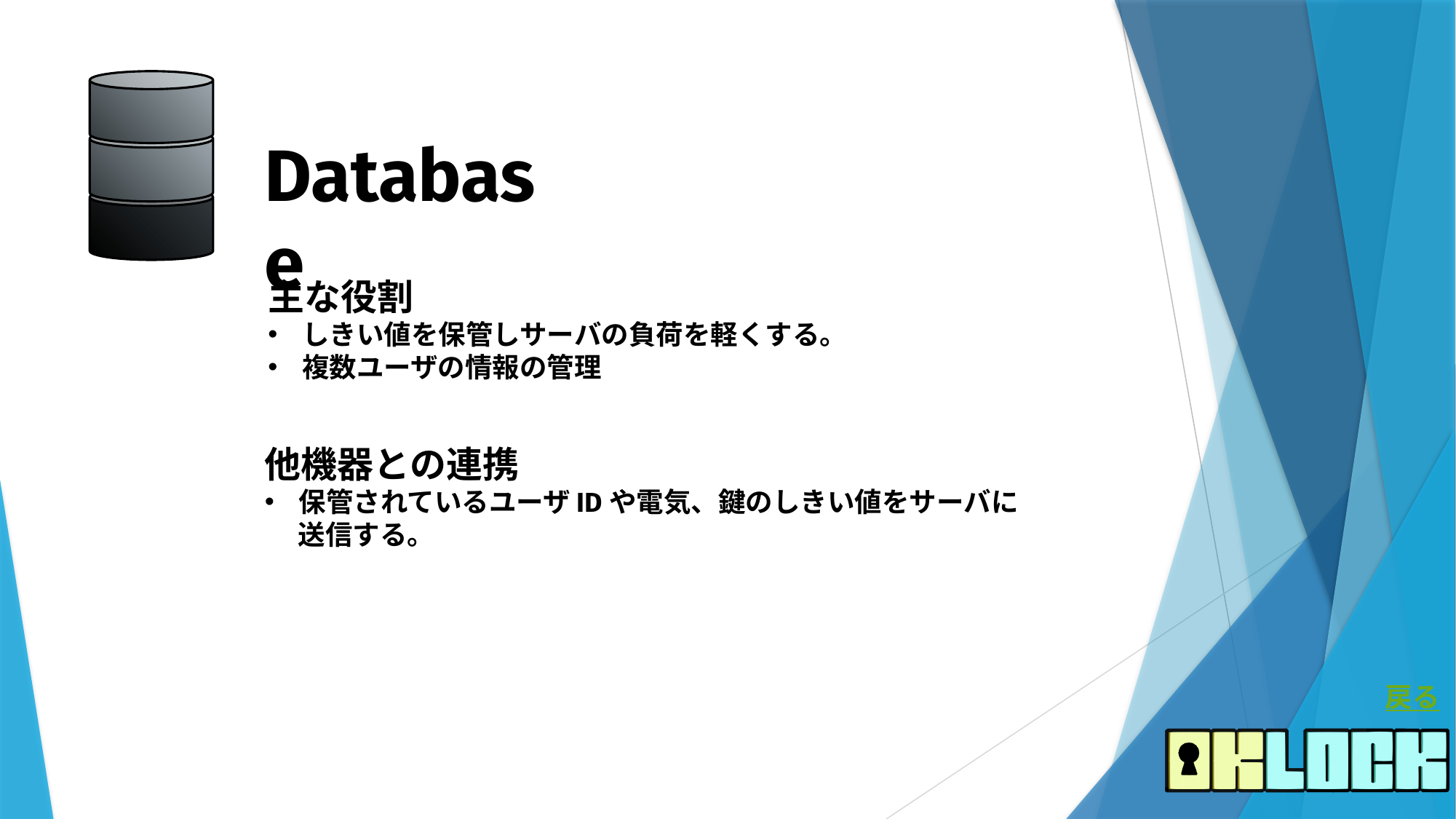

Database
主な役割
しきい値を保管しサーバの負荷を軽くする。
複数ユーザの情報の管理
他機器との連携
保管されているユーザIDや電気、鍵のしきい値をサーバに
　 送信する。
戻る